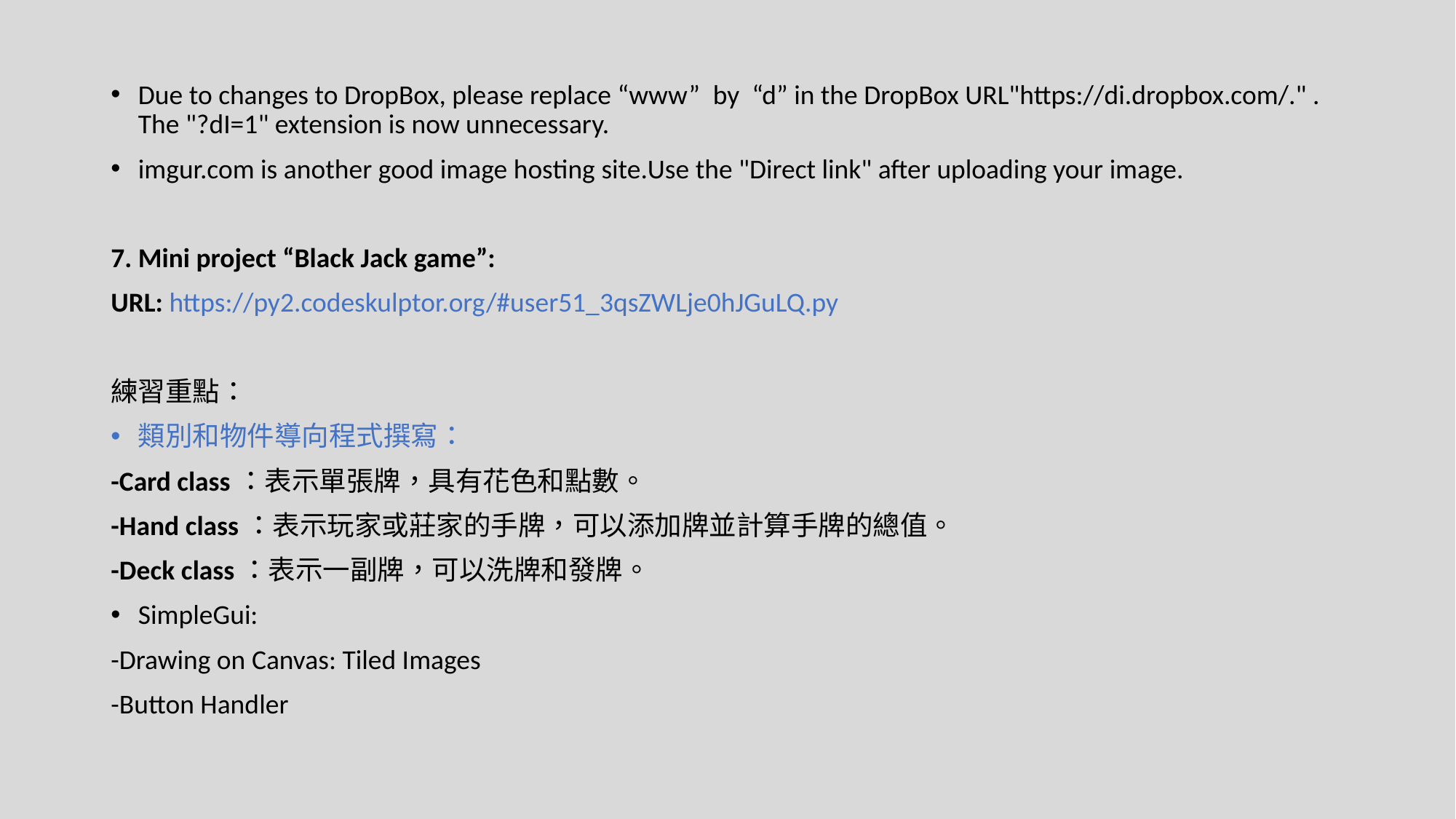

Due to changes to DropBox, please replace “www”  by  “d” in the DropBox URL"https://di.dropbox.com/." . The "?dI=1" extension is now unnecessary.
imgur.com is another good image hosting site.Use the "Direct link" after uploading your image.

7. Mini project “Black Jack game”:
URL: https://py2.codeskulptor.org/#user51_3qsZWLje0hJGuLQ.py

練習重點：
類別和物件導向程式撰寫：
-Card class：表示單張牌，具有花色和點數。
-Hand class：表示玩家或莊家的手牌，可以添加牌並計算手牌的總值。
-Deck class：表示一副牌，可以洗牌和發牌。
SimpleGui:
-Drawing on Canvas: Tiled Images
-Button Handler